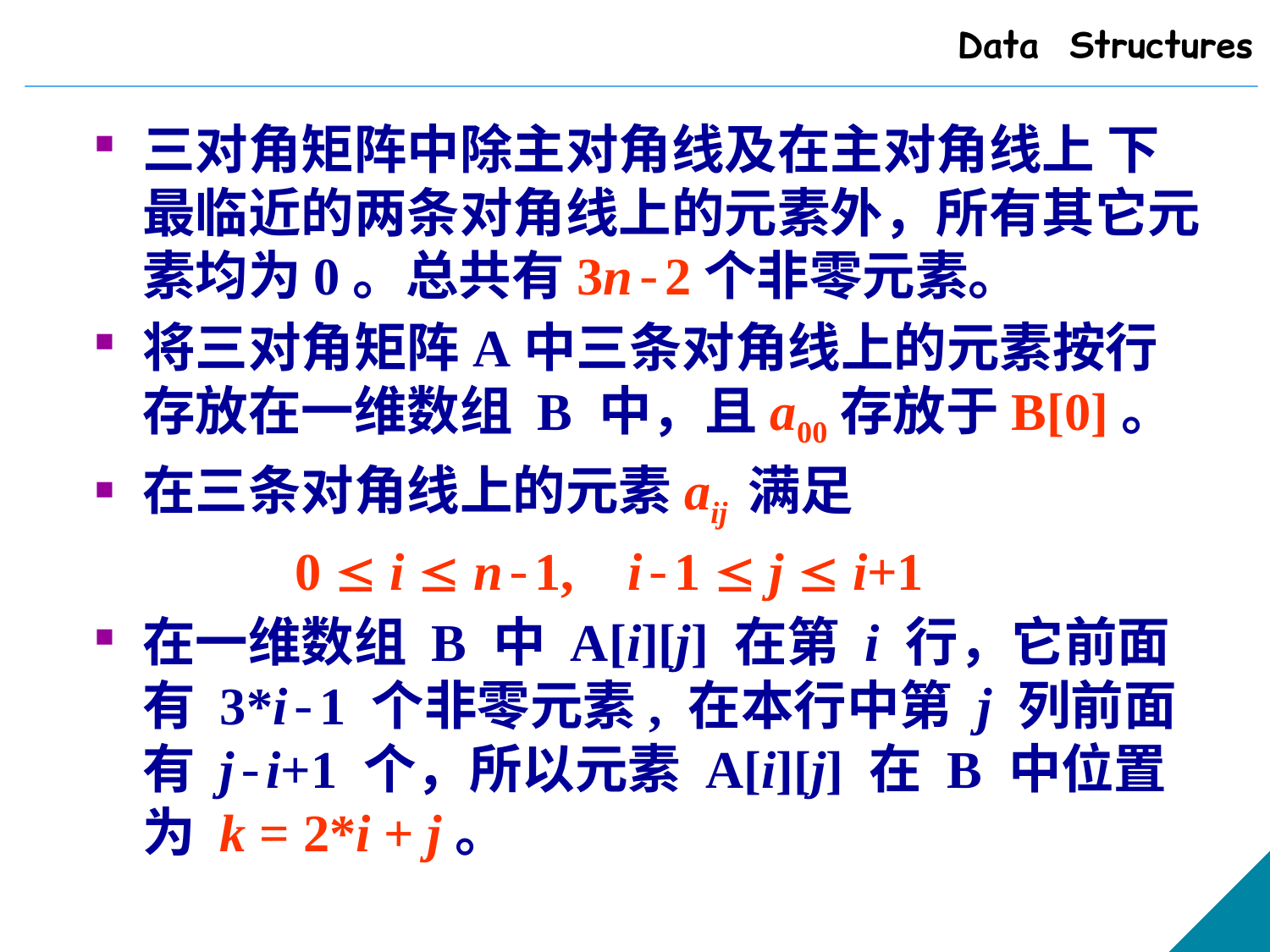

三对角矩阵中除主对角线及在主对角线上 下最临近的两条对角线上的元素外，所有其它元素均为0。总共有3n-2个非零元素。
将三对角矩阵A中三条对角线上的元素按行存放在一维数组 B 中，且a00存放于B[0]。
在三条对角线上的元素aij 满足
               0 ≤ i ≤ n-1,    i-1 ≤ j ≤ i+1
在一维数组 B 中 A[i][j] 在第 i 行，它前面有 3*i-1 个非零元素, 在本行中第 j 列前面有 j-i+1 个，所以元素 A[i][j] 在 B 中位置为 k = 2*i + j。